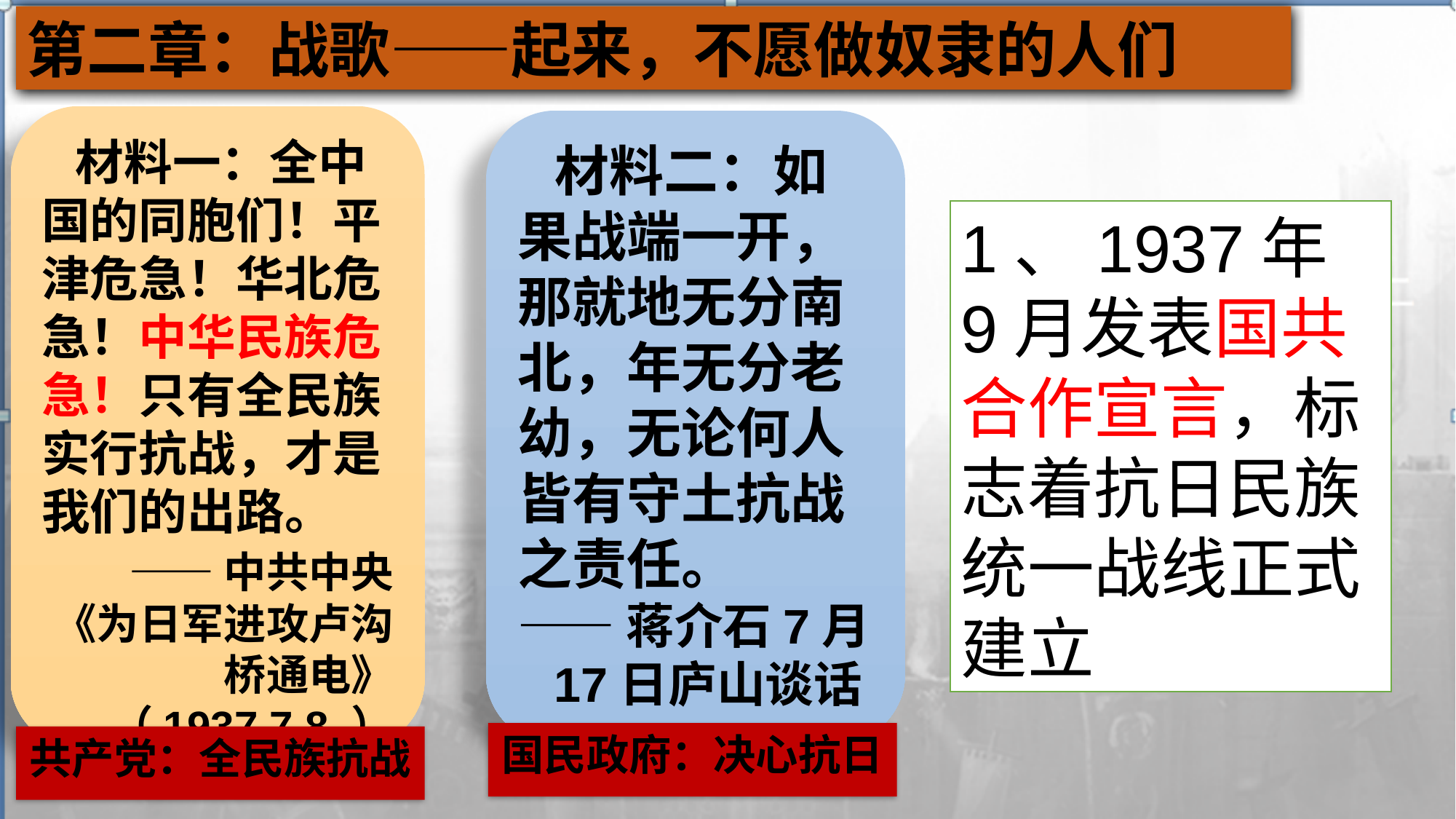

第二章：战歌——起来，不愿做奴隶的人们
  材料一：全中国的同胞们！平津危急！华北危急！中华民族危急！只有全民族实行抗战，才是我们的出路。
      ——中共中央《为日军进攻卢沟桥通电》（1937.7.8.）
  材料二：如果战端一开，那就地无分南北，年无分老幼，无论何人皆有守土抗战之责任。
——蒋介石7月17日庐山谈话
1、1937年9月发表国共合作宣言，标志着抗日民族统一战线正式建立
国民政府：决心抗日
共产党：全民族抗战